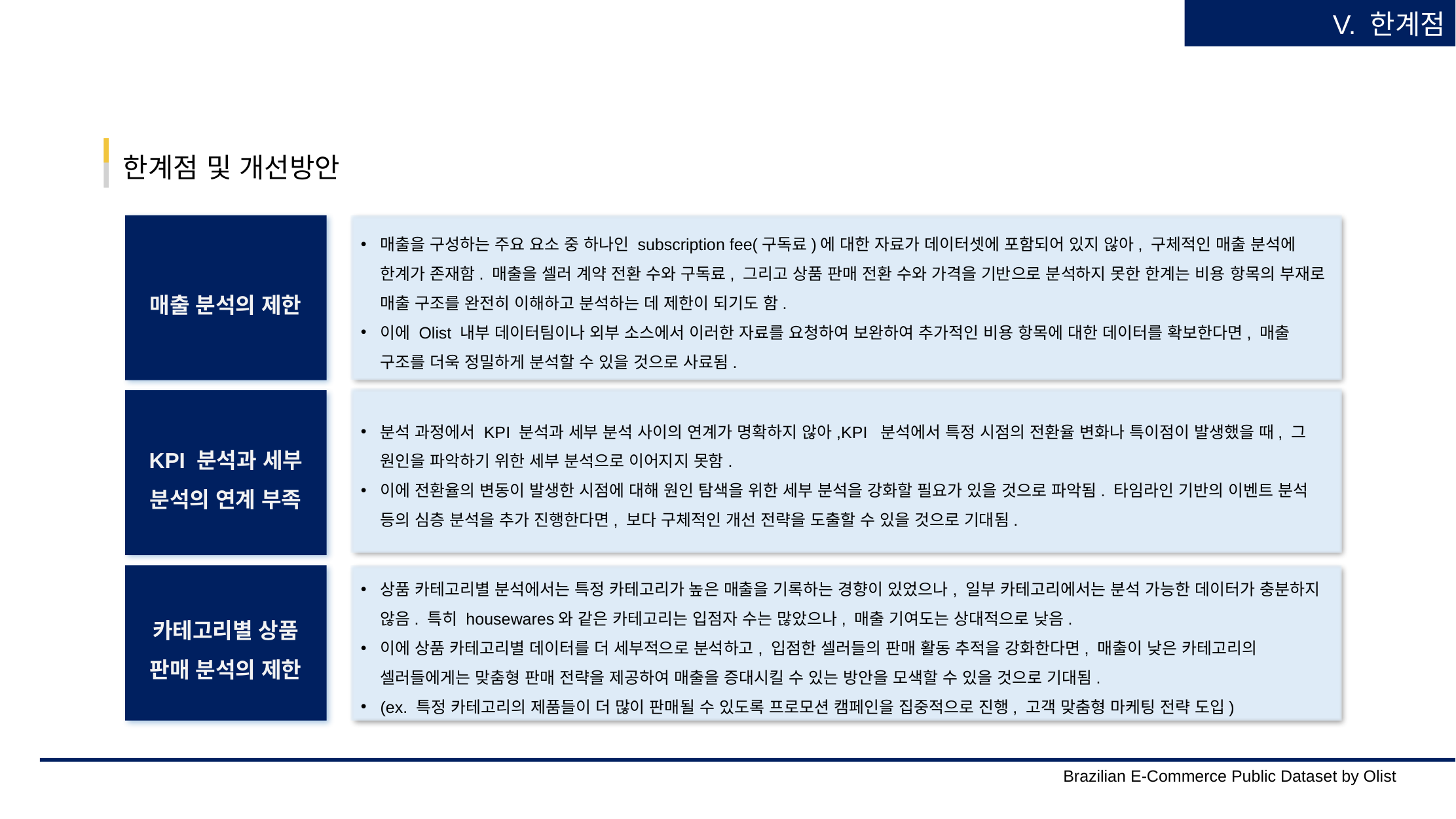

V. 한계점

한계점 및 개선방안
매출 분석의 제한
매출을 구성하는 주요 요소 중 하나인 subscription fee(구독료)에 대한 자료가 데이터셋에 포함되어 있지 않아, 구체적인 매출 분석에 한계가 존재함. 매출을 셀러 계약 전환 수와 구독료, 그리고 상품 판매 전환 수와 가격을 기반으로 분석하지 못한 한계는 비용 항목의 부재로 매출 구조를 완전히 이해하고 분석하는 데 제한이 되기도 함.
이에 Olist 내부 데이터팀이나 외부 소스에서 이러한 자료를 요청하여 보완하여 추가적인 비용 항목에 대한 데이터를 확보한다면, 매출 구조를 더욱 정밀하게 분석할 수 있을 것으로 사료됨.
분석 과정에서 KPI 분석과 세부 분석 사이의 연계가 명확하지 않아,KPI  분석에서 특정 시점의 전환율 변화나 특이점이 발생했을 때, 그 원인을 파악하기 위한 세부 분석으로 이어지지 못함.
이에 전환율의 변동이 발생한 시점에 대해 원인 탐색을 위한 세부 분석을 강화할 필요가 있을 것으로 파악됨. 타임라인 기반의 이벤트 분석 등의 심층 분석을 추가 진행한다면, 보다 구체적인 개선 전략을 도출할 수 있을 것으로 기대됨.
KPI 분석과 세부 분석의 연계 부족
카테고리별 상품 판매 분석의 제한
상품 카테고리별 분석에서는 특정 카테고리가 높은 매출을 기록하는 경향이 있었으나, 일부 카테고리에서는 분석 가능한 데이터가 충분하지 않음. 특히 housewares와 같은 카테고리는 입점자 수는 많았으나, 매출 기여도는 상대적으로 낮음.
이에 상품 카테고리별 데이터를 더 세부적으로 분석하고, 입점한 셀러들의 판매 활동 추적을 강화한다면, 매출이 낮은 카테고리의 셀러들에게는 맞춤형 판매 전략을 제공하여 매출을 증대시킬 수 있는 방안을 모색할 수 있을 것으로 기대됨.
(ex. 특정 카테고리의 제품들이 더 많이 판매될 수 있도록 프로모션 캠페인을 집중적으로 진행, 고객 맞춤형 마케팅 전략 도입)

Brazilian E-Commerce Public Dataset by Olist